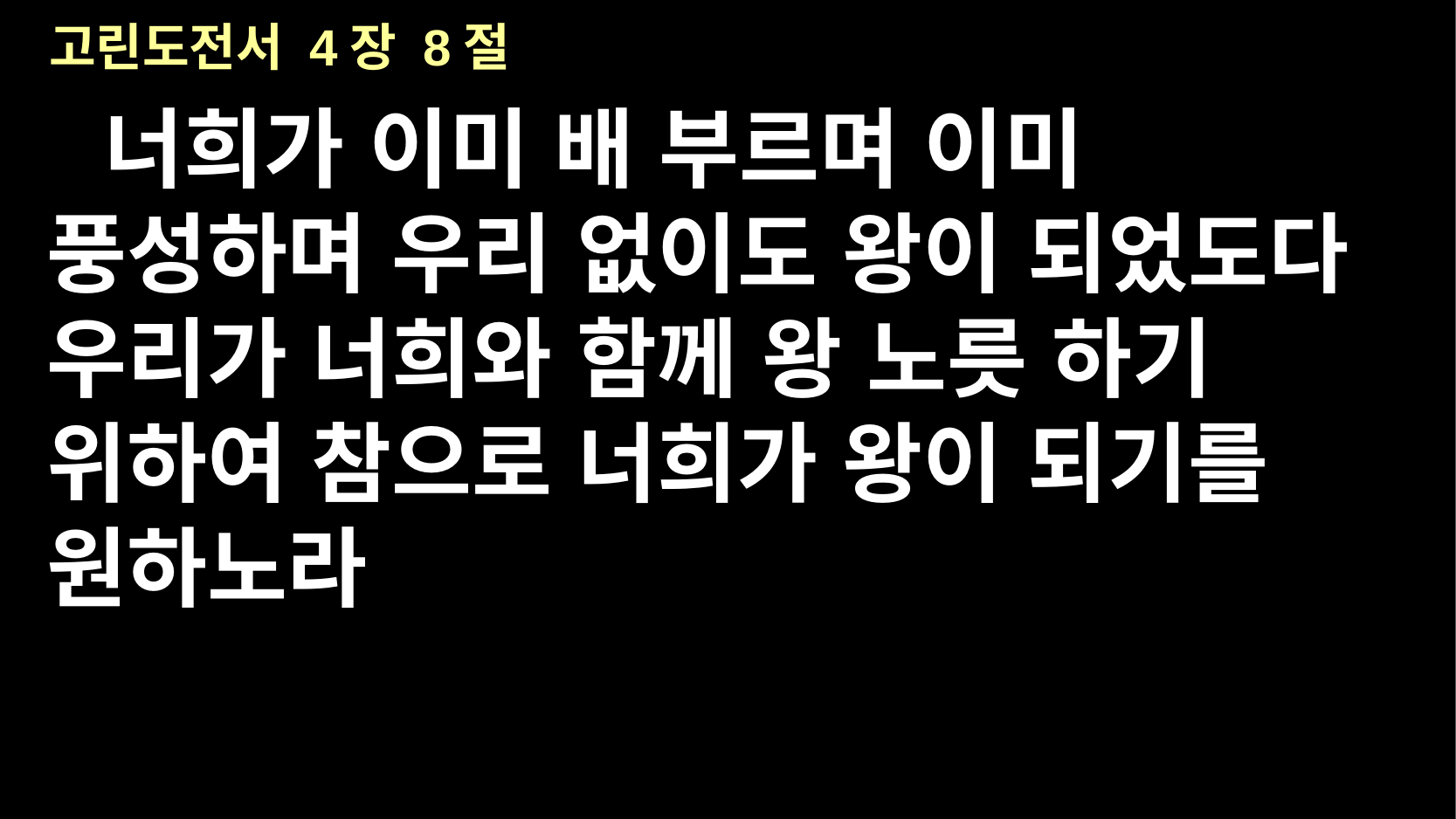

# 고린도전서 4장 8절
너희가 이미 배 부르며 이미 풍성하며 우리 없이도 왕이 되었도다 우리가 너희와 함께 왕 노릇 하기 위하여 참으로 너희가 왕이 되기를 원하노라